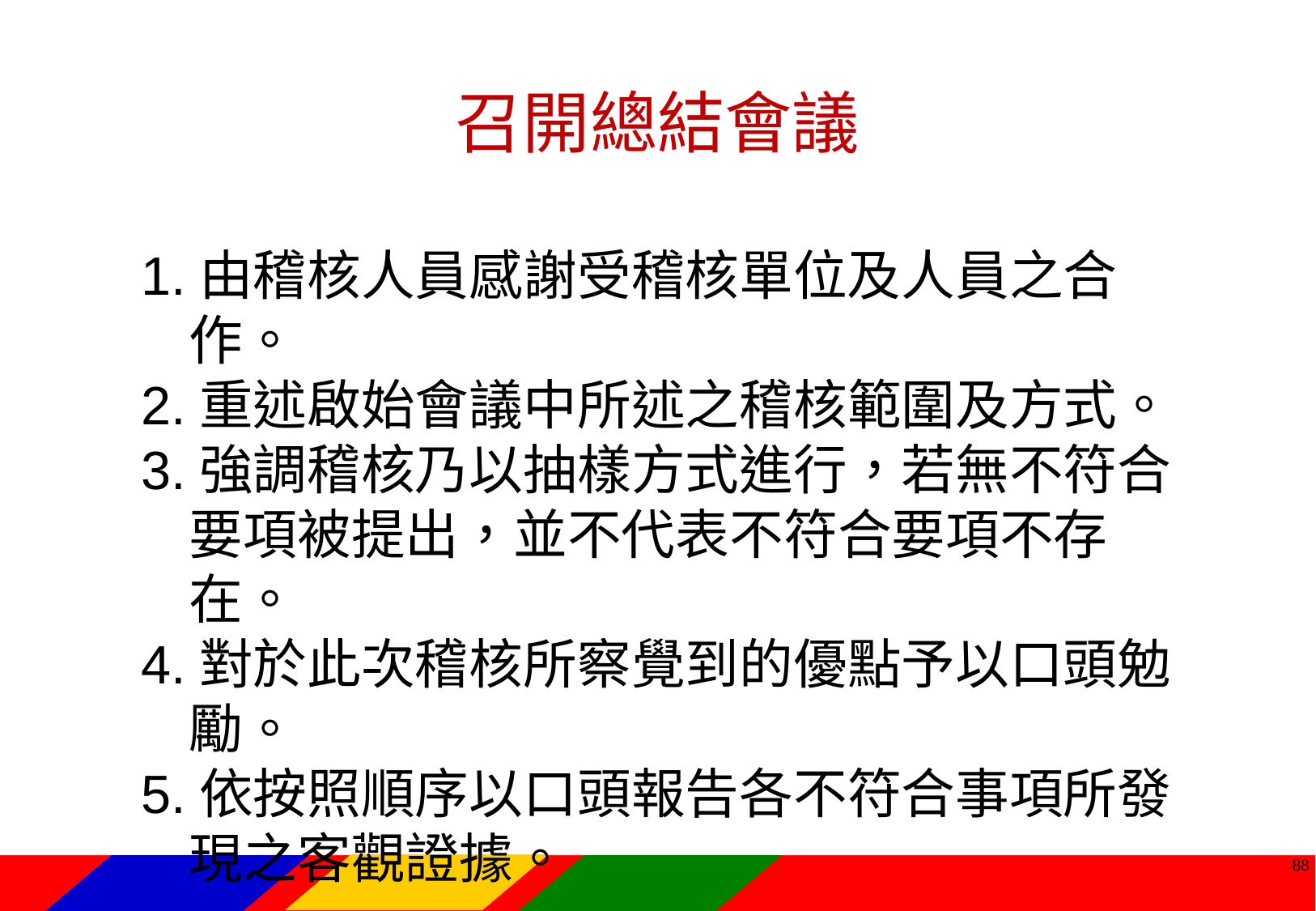

召開總結會議
1.由稽核人員感謝受稽核單位及人員之合作。
2.重述啟始會議中所述之稽核範圍及方式。
3.強調稽核乃以抽樣方式進行，若無不符合要項被提出，並不代表不符合要項不存在。
4.對於此次稽核所察覺到的優點予以口頭勉勵。
5.依按照順序以口頭報告各不符合事項所發現之客觀證據。
88